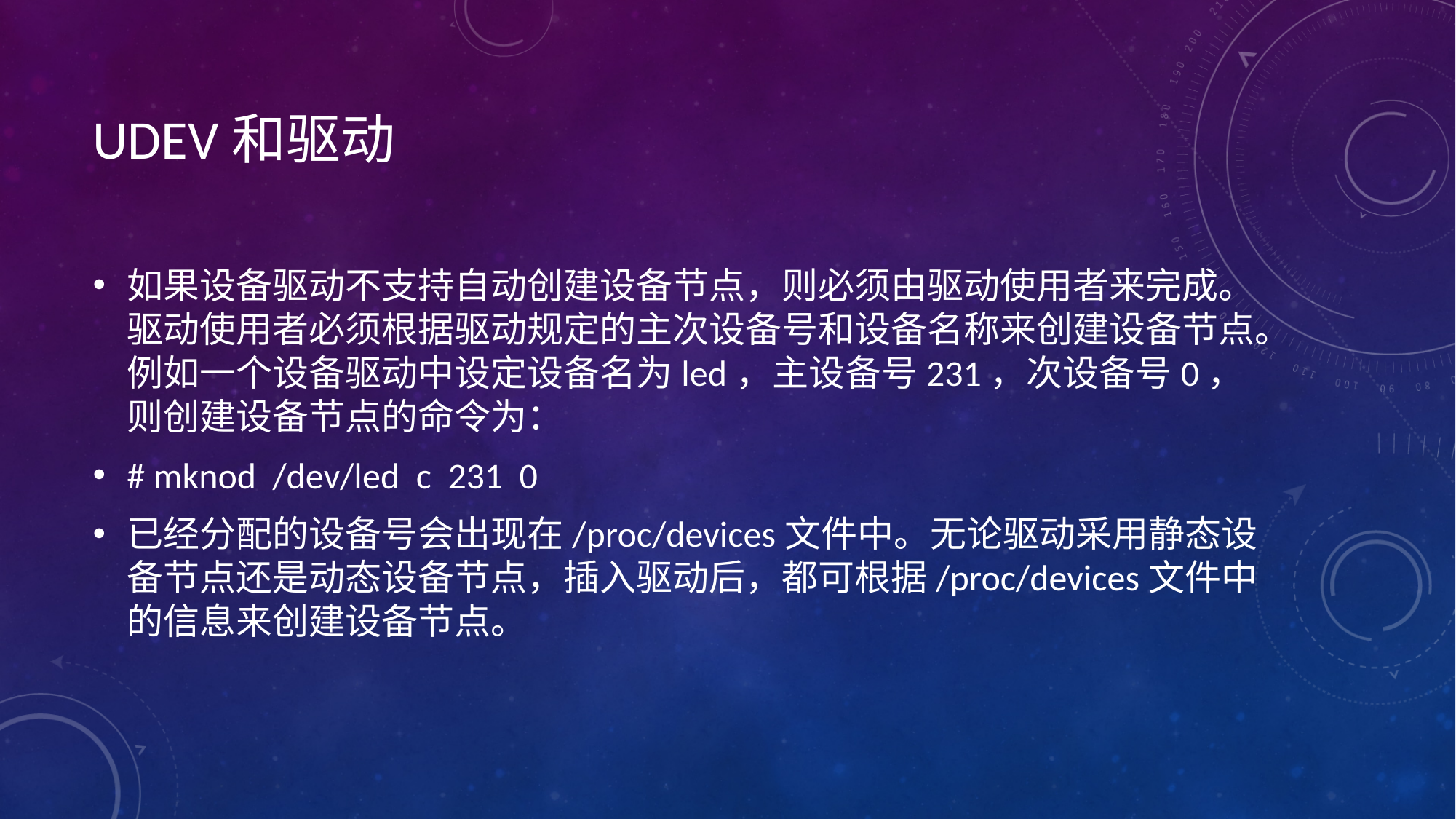

# udev和驱动
如果设备驱动不支持自动创建设备节点，则必须由驱动使用者来完成。驱动使用者必须根据驱动规定的主次设备号和设备名称来创建设备节点。例如一个设备驱动中设定设备名为led，主设备号231，次设备号0，则创建设备节点的命令为：
# mknod  /dev/led  c  231  0
已经分配的设备号会出现在/proc/devices文件中。无论驱动采用静态设备节点还是动态设备节点，插入驱动后，都可根据/proc/devices文件中的信息来创建设备节点。